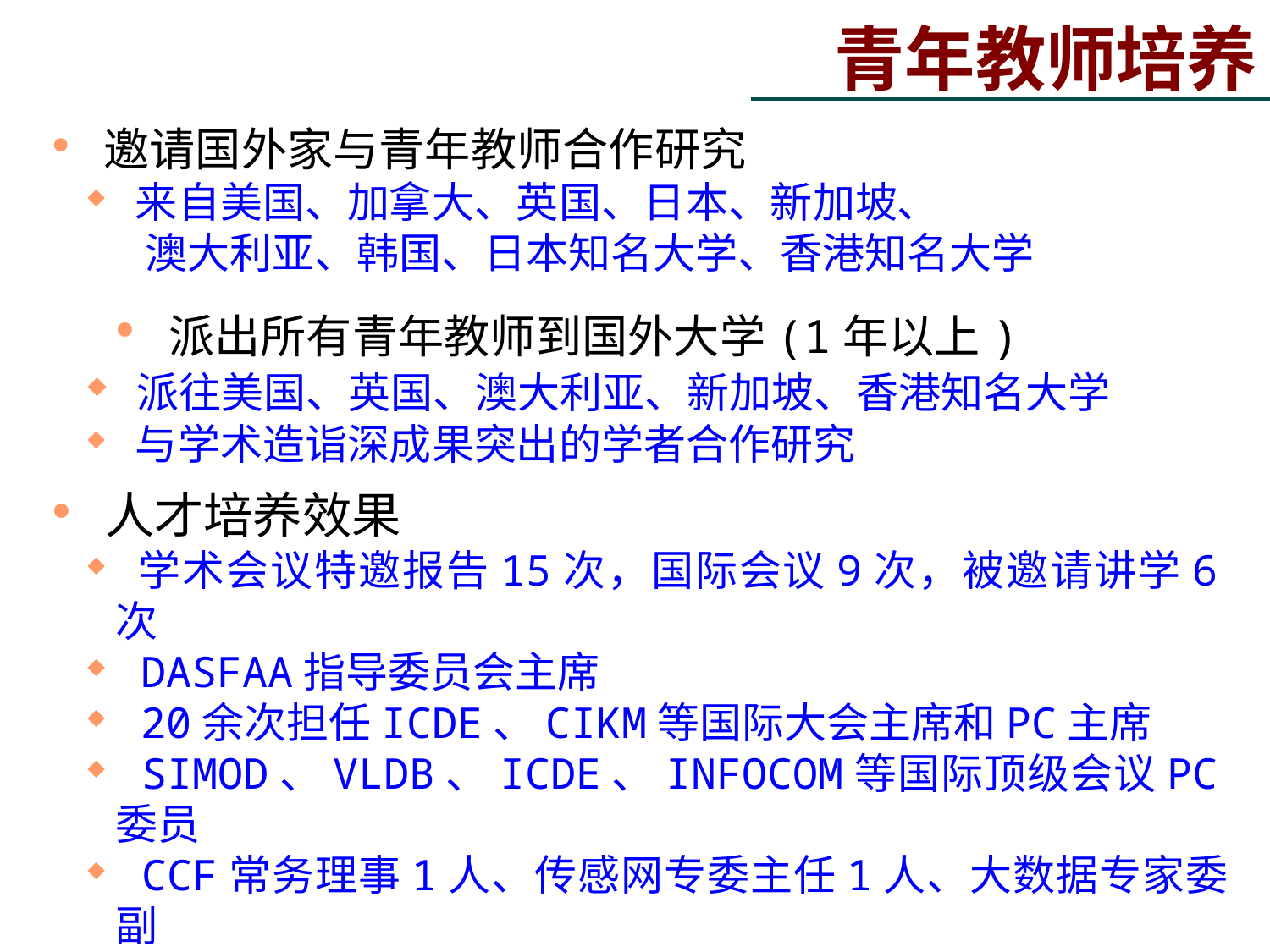

青年教师培养
 邀请国外家与青年教师合作研究
 来自美国、加拿大、英国、日本、新加坡、
  澳大利亚、韩国、日本知名大学、香港知名大学
 派出所有青年教师到国外大学(1年以上)
 派往美国、英国、澳大利亚、新加坡、香港知名大学
 与学术造诣深成果突出的学者合作研究
 人才培养效果
 学术会议特邀报告15次，国际会议9次，被邀请讲学6次
 DASFAA指导委员会主席
 20余次担任ICDE、CIKM等国际大会主席和PC主席
 SIMOD、VLDB、ICDE、INFOCOM等国际顶级会议PC委员
 CCF常务理事1人、传感网专委主任1人、大数据专家委副
  主任1人、数据专委会副主任1人